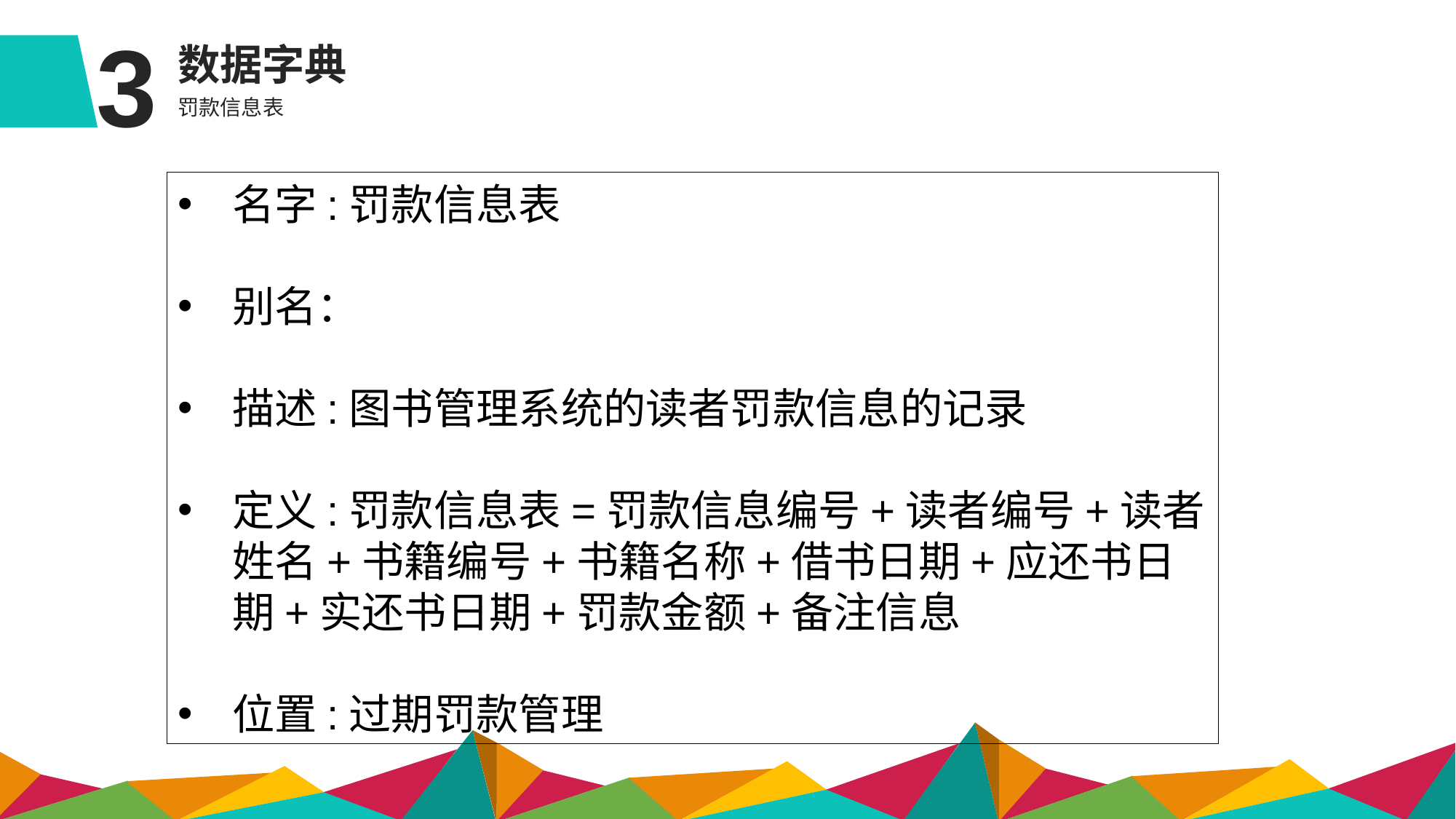

3
数据字典
罚款信息表
名字:罚款信息表

别名：

描述:图书管理系统的读者罚款信息的记录

定义:罚款信息表=罚款信息编号+读者编号+读者姓名+书籍编号+书籍名称+借书日期+应还书日期+实还书日期+罚款金额+备注信息

位置:过期罚款管理